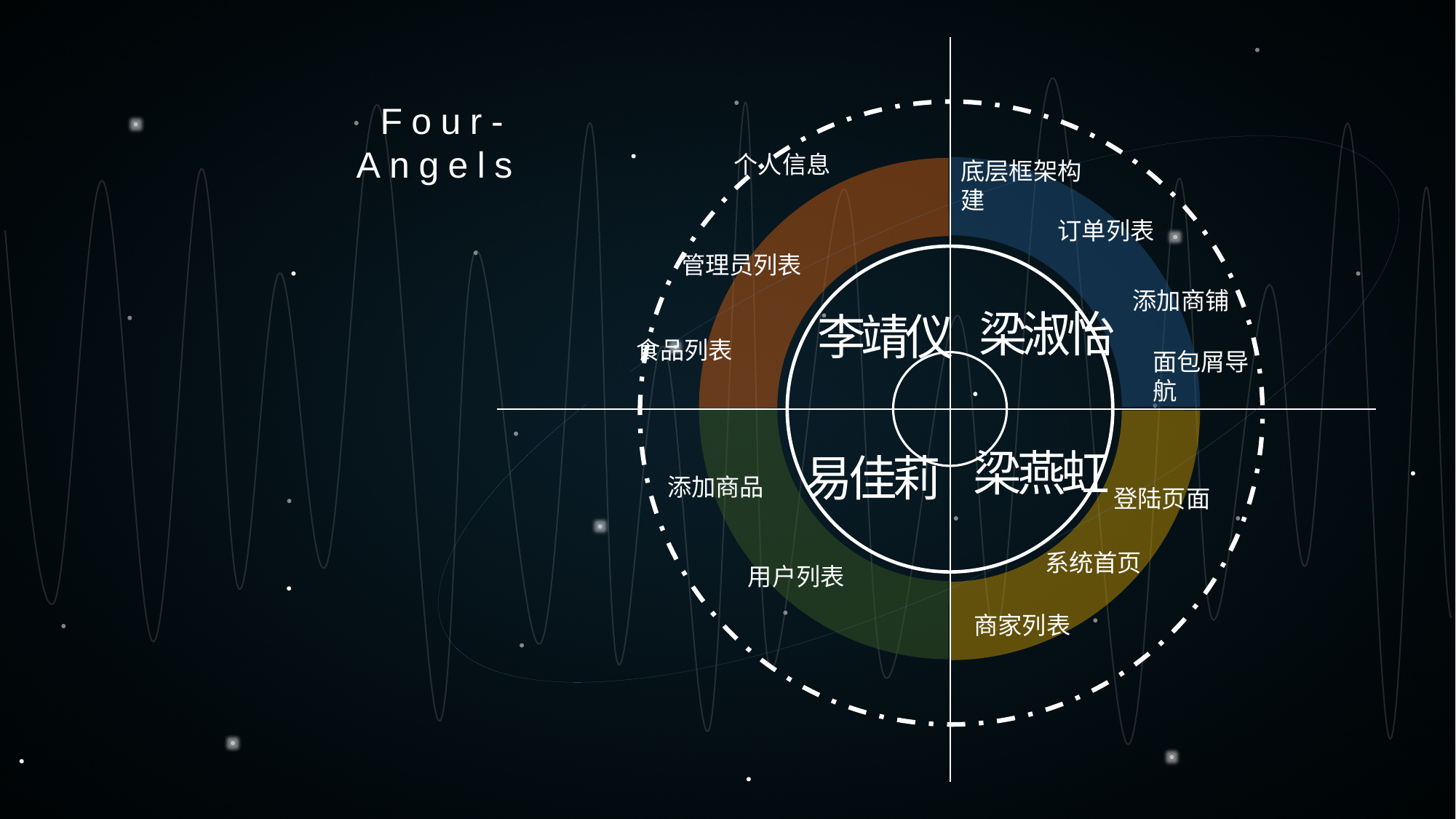

Four-Angels

个人信息
底层框架构建

订单列表

管理员列表

添加商铺
梁淑怡
李靖仪
食品列表
面包屑导航

梁燕虹
易佳莉
添加商品
登陆页面
系统首页
用户列表
商家列表